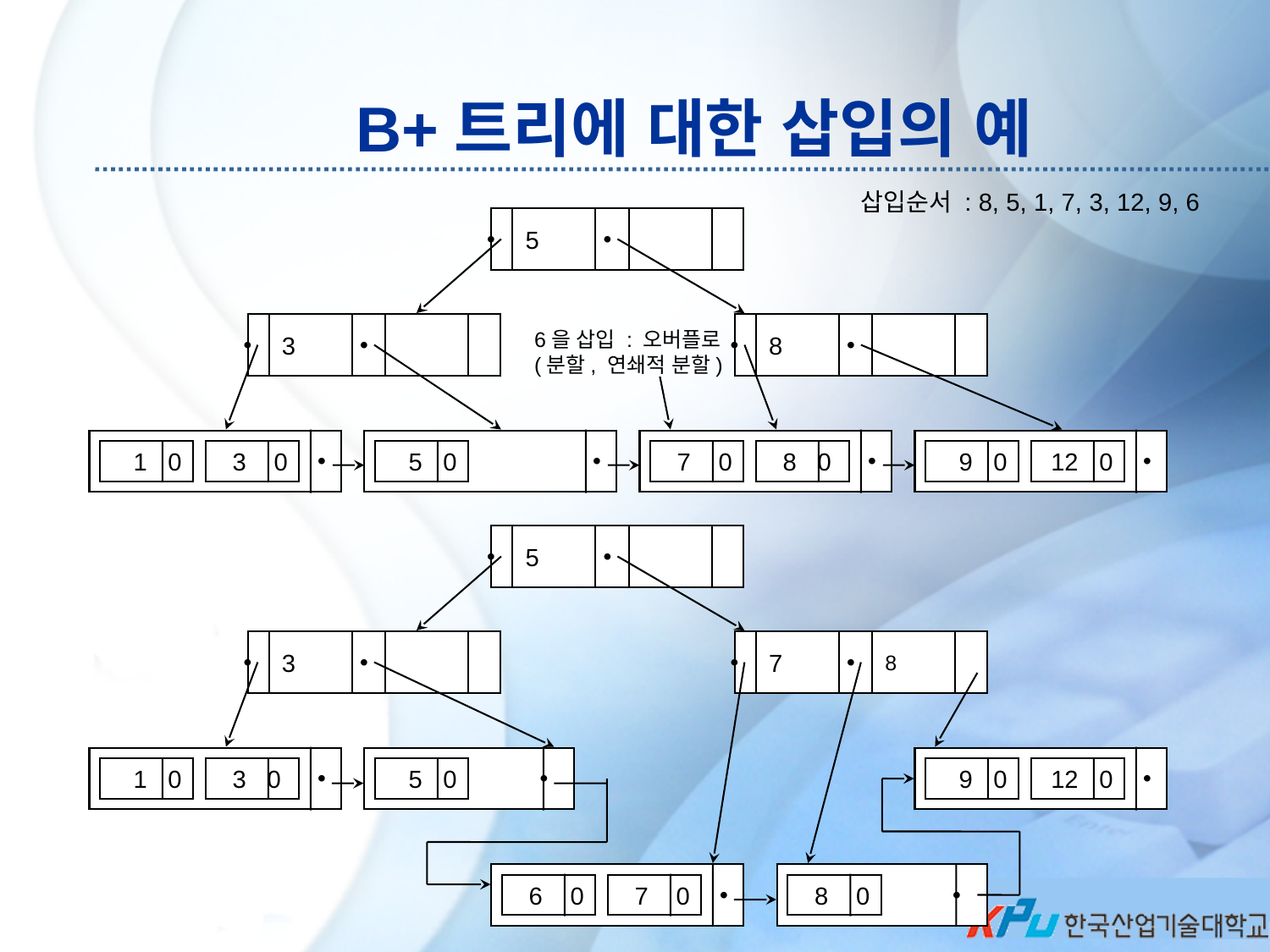

B+트리에 대한 삽입의 예
삽입순서 : 8, 5, 1, 7, 3, 12, 9, 6

5

3

8

   1   0
  3    0
   5   0
  7    0
  8   0
   9   0
 12   0

6을 삽입 : 오버플로
(분할, 연쇄적 분할)

5

3

7
8

   1   0
  3   0
   5   0
   9   0
 12   0

  6    0
  7    0
  8    0